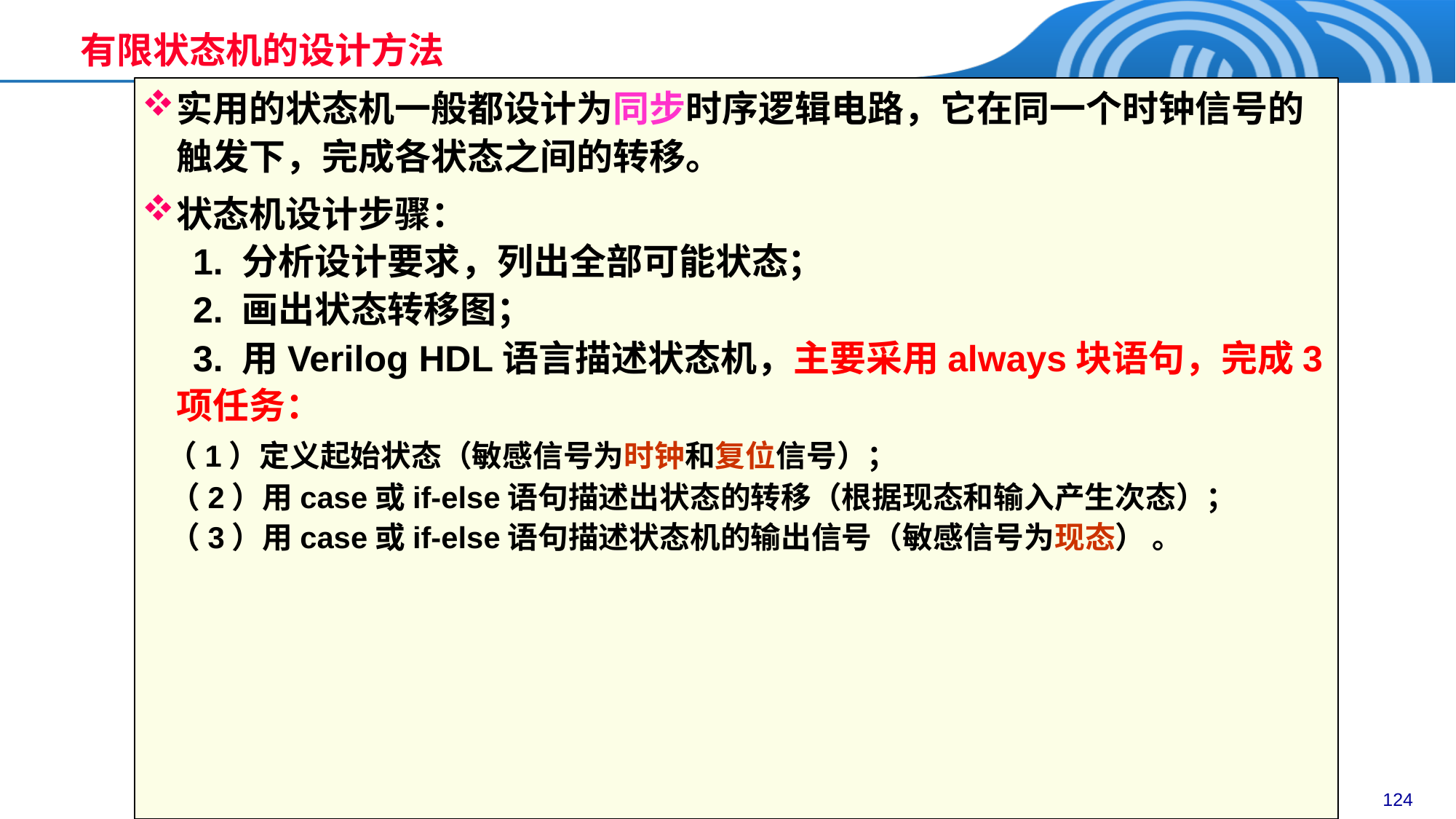

有限状态机的设计方法
实用的状态机一般都设计为同步时序逻辑电路，它在同一个时钟信号的触发下，完成各状态之间的转移。
状态机设计步骤：
 1. 分析设计要求，列出全部可能状态；
 2. 画出状态转移图；
 3. 用Verilog HDL语言描述状态机，主要采用always块语句，完成3项任务：
  （1）定义起始状态（敏感信号为时钟和复位信号）；
   （2）用case或if-else语句描述出状态的转移（根据现态和输入产生次态）；
   （3）用case或if-else语句描述状态机的输出信号（敏感信号为现态） 。